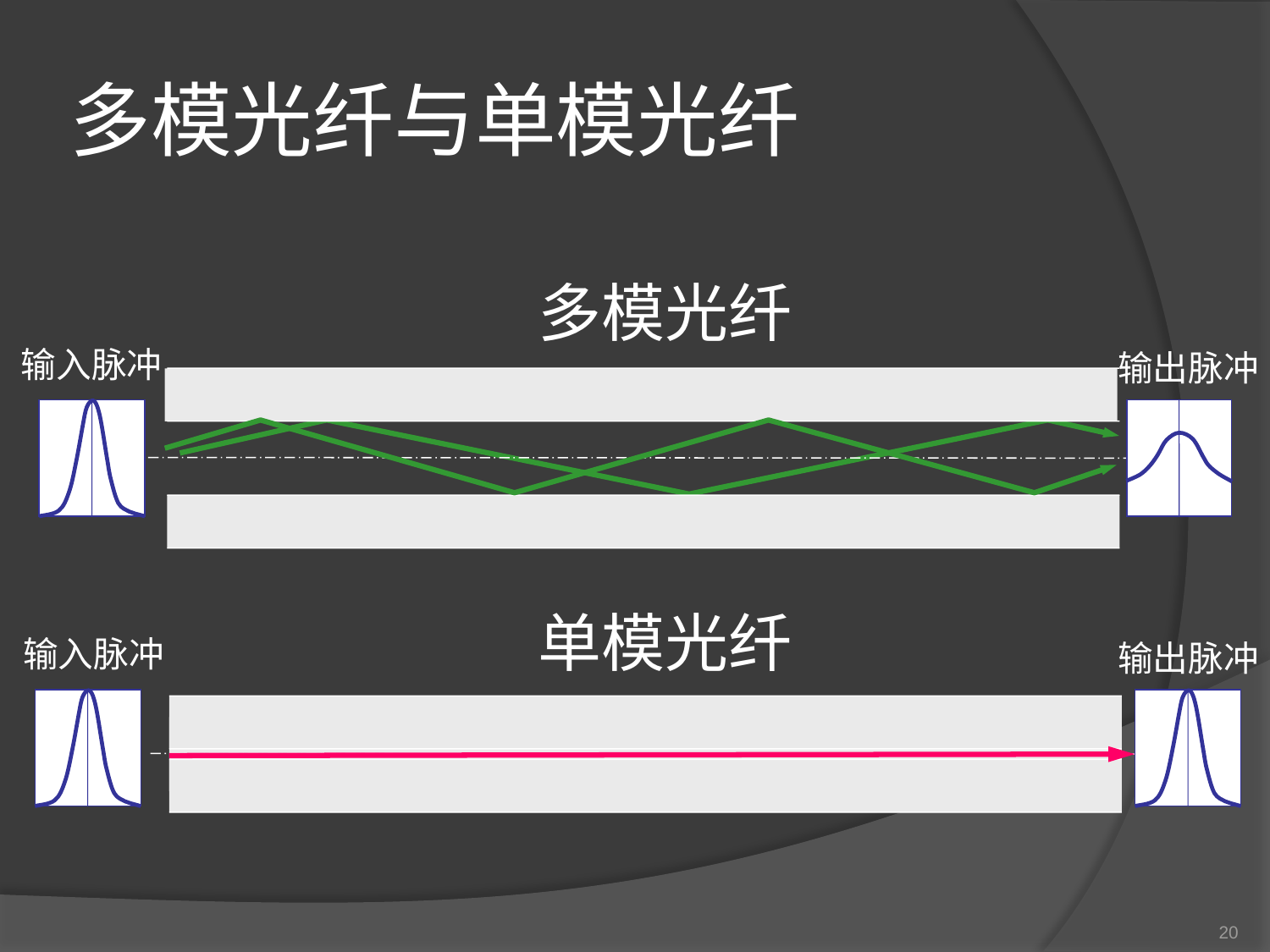

# 多模光纤与单模光纤
多模光纤
输入脉冲

输出脉冲

单模光纤
输入脉冲

输出脉冲

20